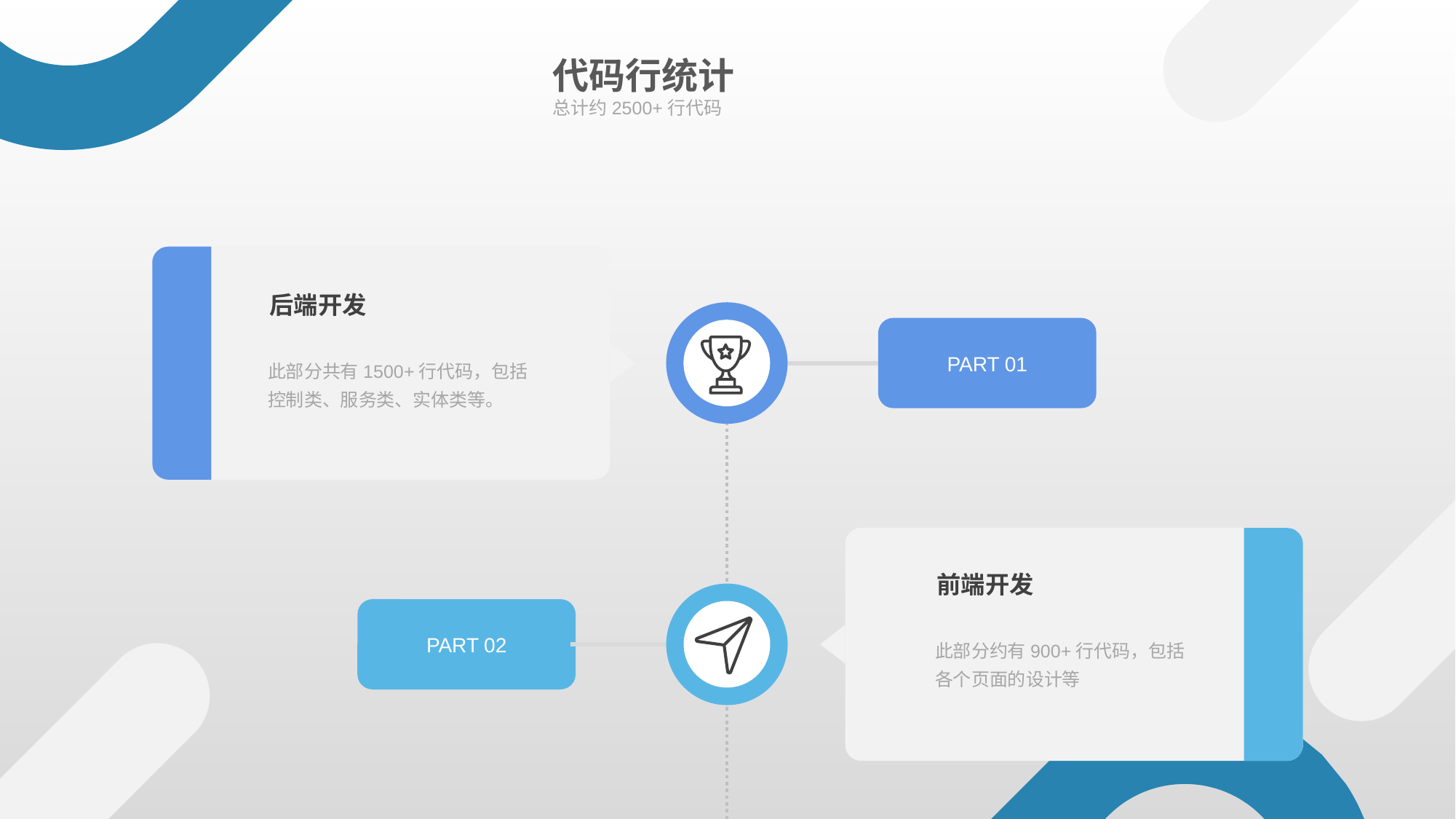

代码行统计
总计约2500+行代码

PART 01

PART 02

后端开发
此部分共有1500+行代码，包括控制类、服务类、实体类等。
前端开发
此部分约有900+行代码，包括各个页面的设计等